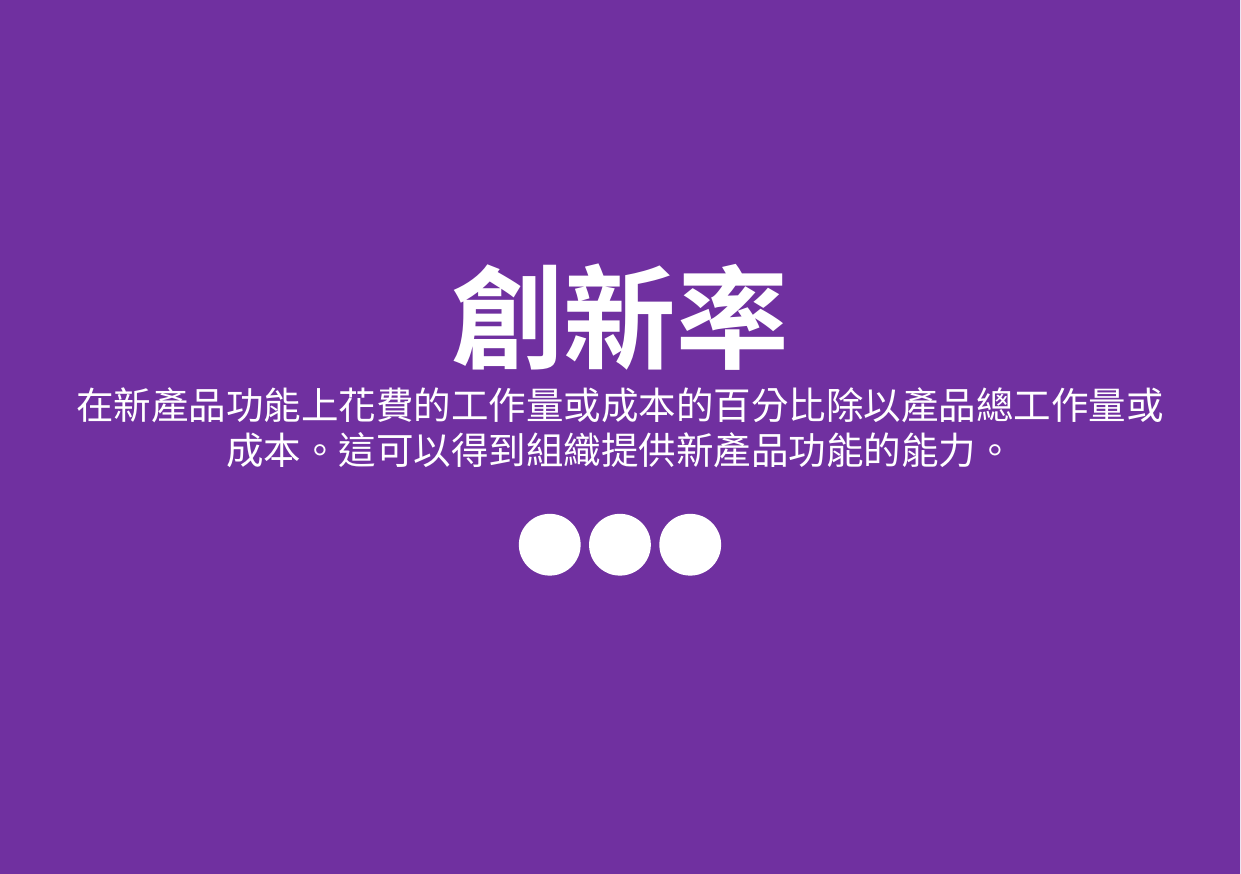

創新率
在新產品功能上花費的工作量或成本的百分比除以產品總工作量或成本。這可以得到組織提供新產品功能的能力。